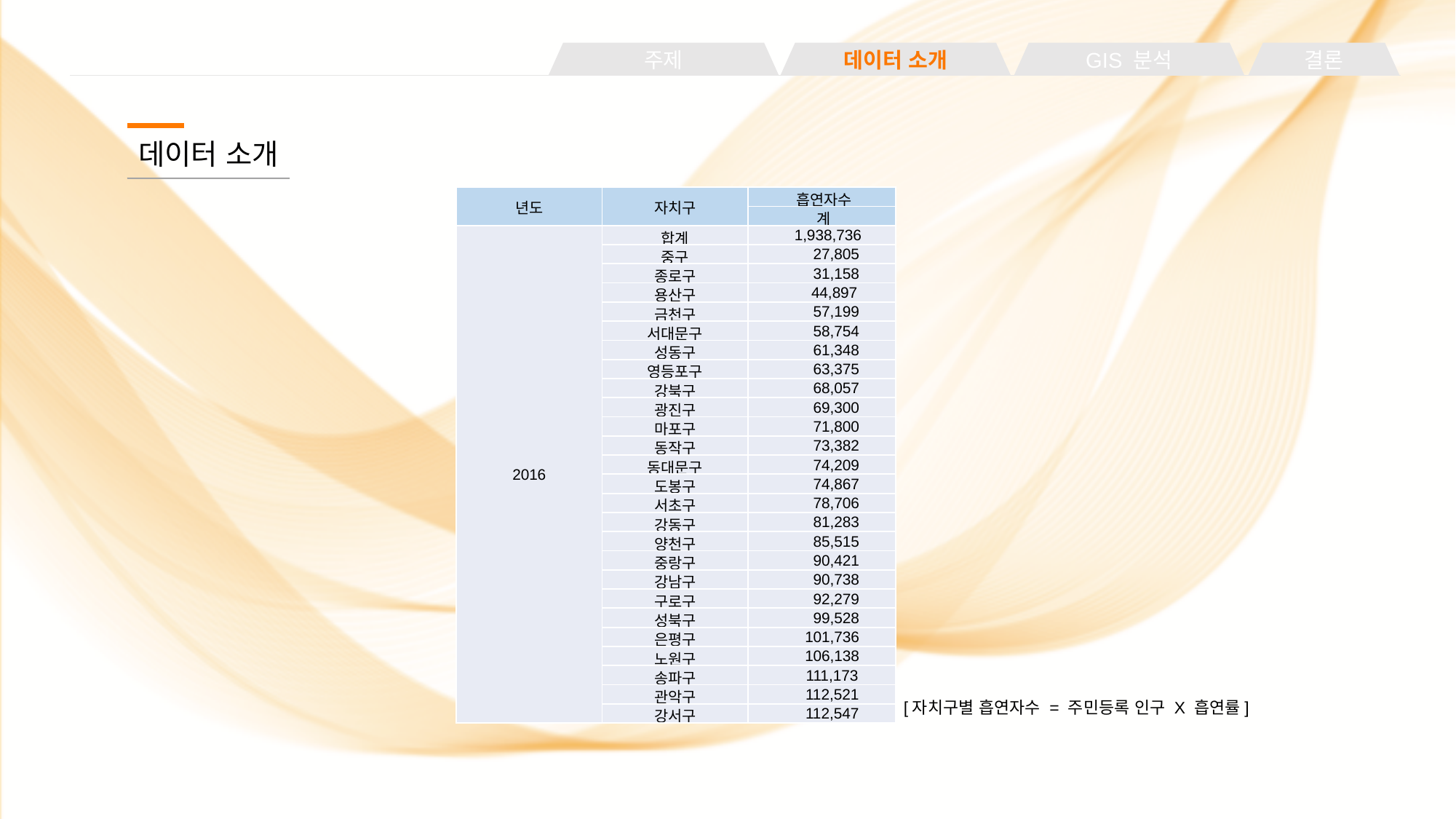

주제
데이터 소개
GIS 분석
결론

데이터 소개

| 년도 | 자치구 | 흡연자수 |
| --- | --- | --- |
|  |  | 계 |
| 2016 | 합계 | 1,938,736 |
|  | 중구 | 27,805 |
|  | 종로구 | 31,158 |
|  | 용산구 | 44,897 |
|  | 금천구 | 57,199 |
|  | 서대문구 | 58,754 |
|  | 성동구 | 61,348 |
|  | 영등포구 | 63,375 |
|  | 강북구 | 68,057 |
|  | 광진구 | 69,300 |
|  | 마포구 | 71,800 |
|  | 동작구 | 73,382 |
|  | 동대문구 | 74,209 |
|  | 도봉구 | 74,867 |
|  | 서초구 | 78,706 |
|  | 강동구 | 81,283 |
|  | 양천구 | 85,515 |
|  | 중랑구 | 90,421 |
|  | 강남구 | 90,738 |
|  | 구로구 | 92,279 |
|  | 성북구 | 99,528 |
|  | 은평구 | 101,736 |
|  | 노원구 | 106,138 |
|  | 송파구 | 111,173 |
|  | 관악구 | 112,521 |
|  | 강서구 | 112,547 |
[자치구별 흡연자수 = 주민등록 인구 X 흡연률]